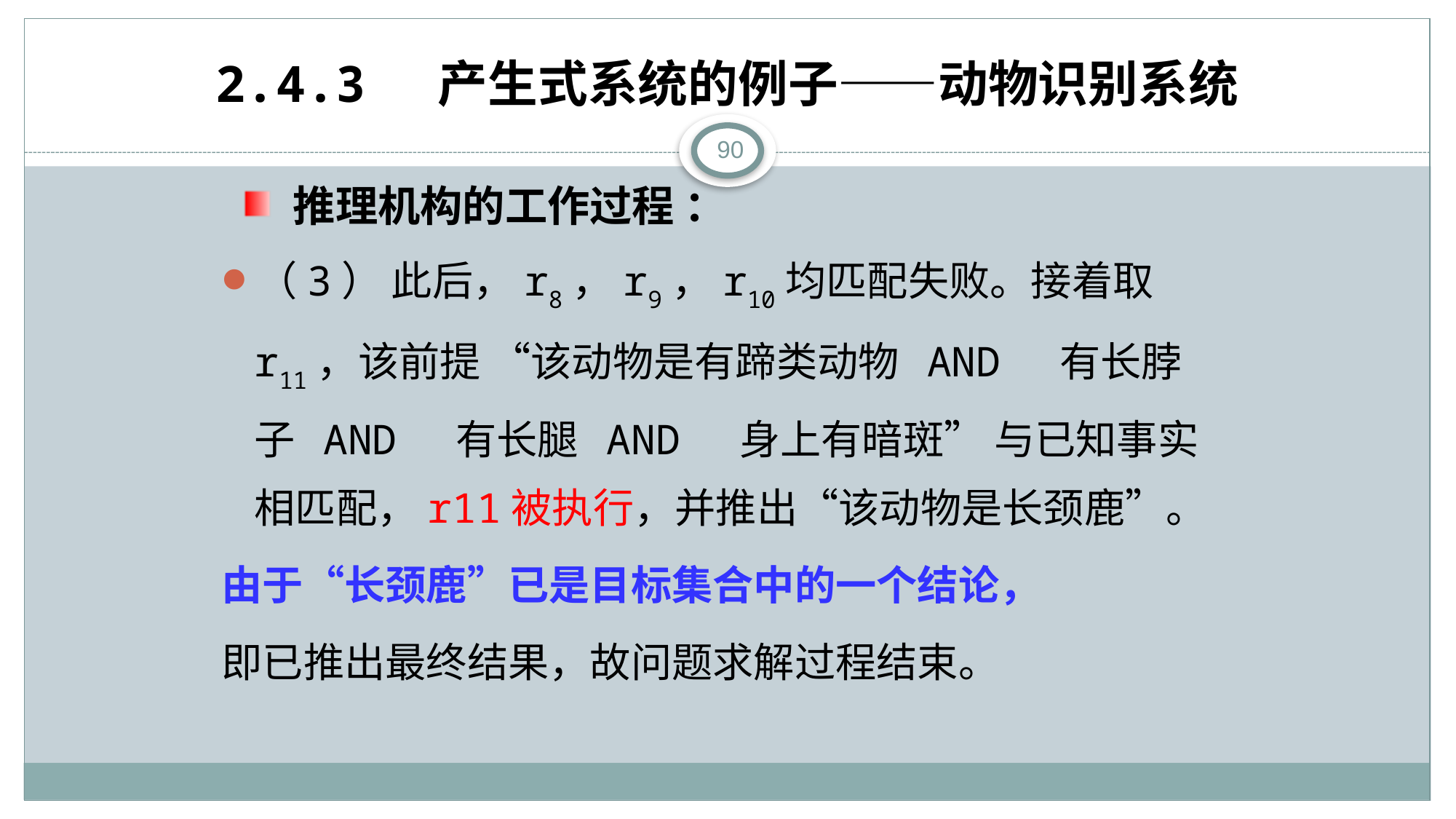

# 2.4.3  产生式系统的例子——动物识别系统
90
 推理机构的工作过程 ：
（3） 此后，r8，r9，r10均匹配失败。接着取r11，该前提 “该动物是有蹄类动物  AND  有长脖子  AND  有长腿  AND  身上有暗斑” 与已知事实相匹配，r11被执行，并推出“该动物是长颈鹿”。
由于“长颈鹿”已是目标集合中的一个结论，
即已推出最终结果，故问题求解过程结束。